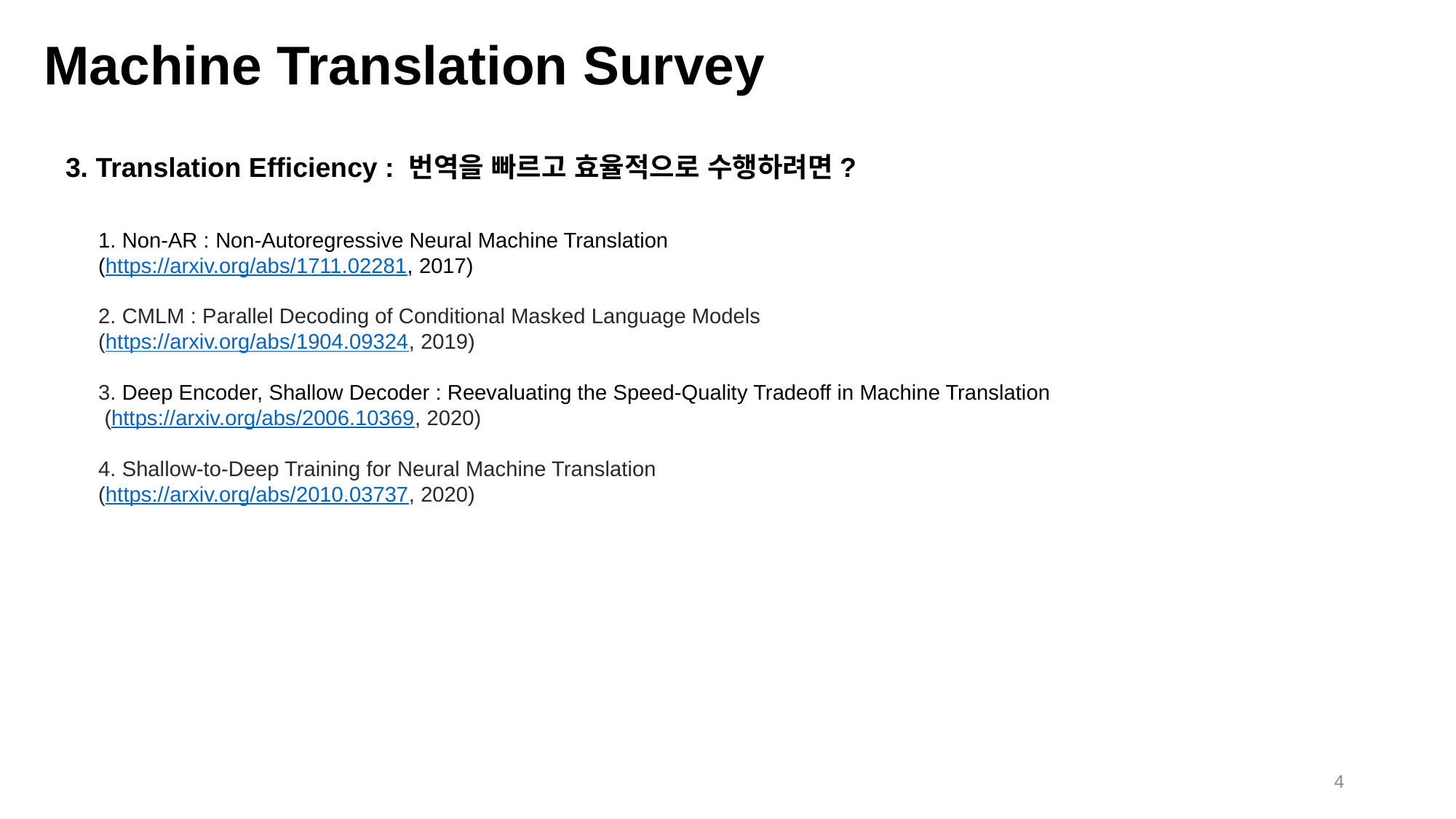

# Machine Translation Survey

3. Translation Efficiency : 번역을 빠르고 효율적으로 수행하려면?

1. Non-AR : Non-Autoregressive Neural Machine Translation
(https://arxiv.org/abs/1711.02281, 2017)

2. CMLM : Parallel Decoding of Conditional Masked Language Models
(https://arxiv.org/abs/1904.09324, 2019)

3. Deep Encoder, Shallow Decoder : Reevaluating the Speed-Quality Tradeoff in Machine Translation
 (https://arxiv.org/abs/2006.10369, 2020)

4. Shallow-to-Deep Training for Neural Machine Translation
(https://arxiv.org/abs/2010.03737, 2020)

4